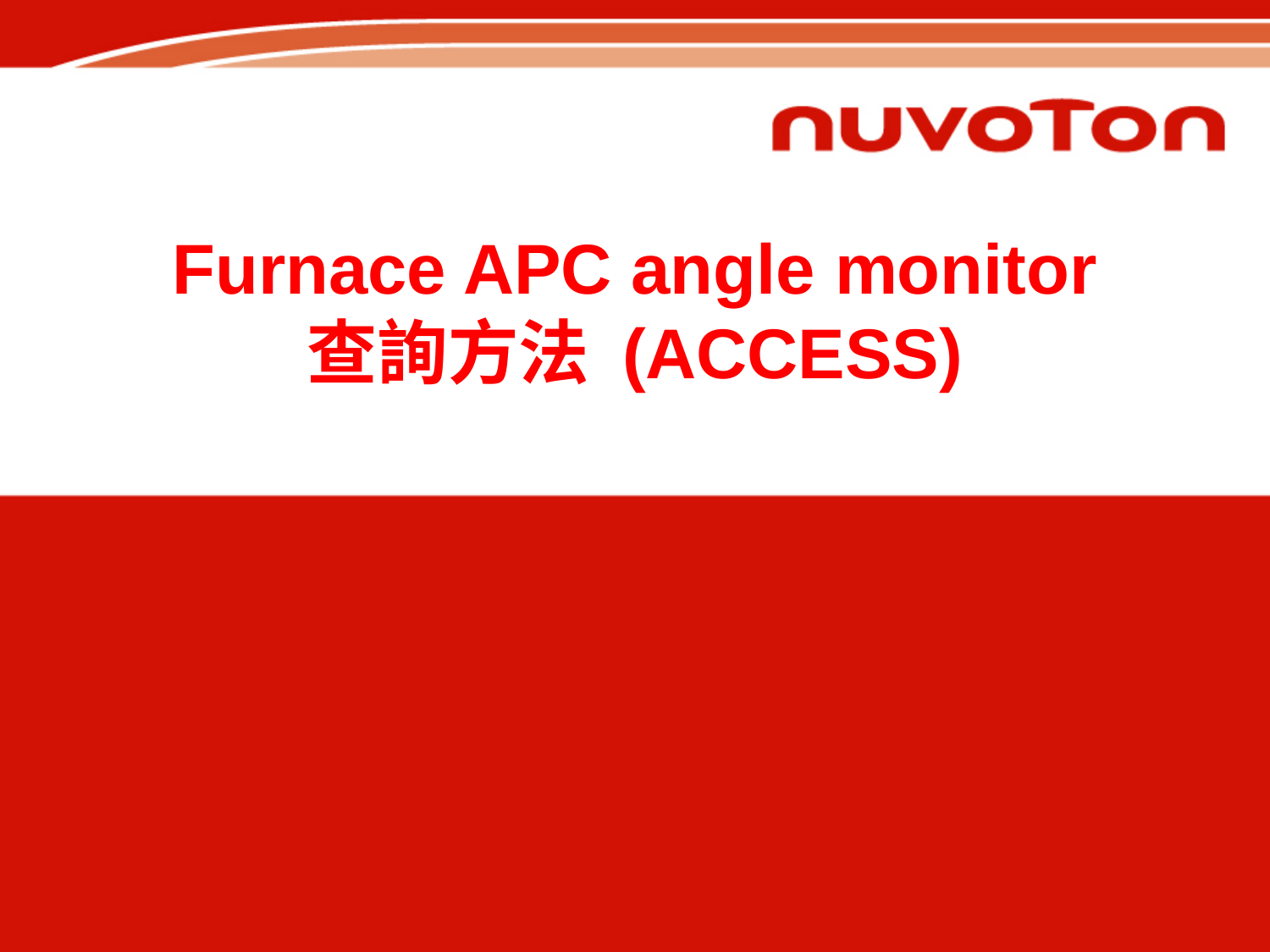

# Furnace APC angle monitor 查詢方法 (ACCESS)